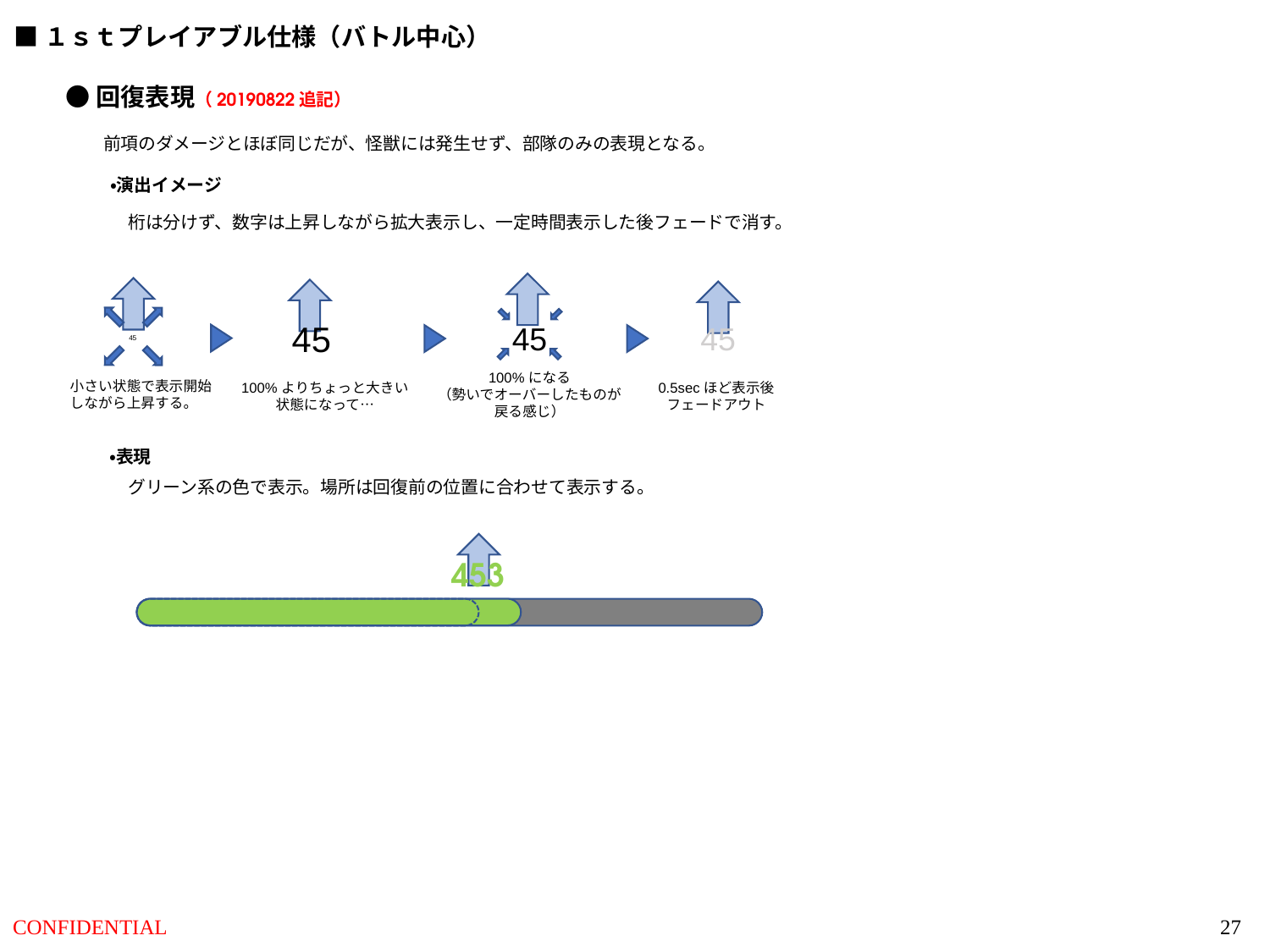

■１ｓｔプレイアブル仕様（バトル中心）
●回復表現（20190822追記）
前項のダメージとほぼ同じだが、怪獣には発生せず、部隊のみの表現となる。
・演出イメージ
桁は分けず、数字は上昇しながら拡大表示し、一定時間表示した後フェードで消す。

45
45
45
45

100%になる
（勢いでオーバーしたものが
戻る感じ）
小さい状態で表示開始
しながら上昇する。
100%よりちょっと大きい
状態になって…
0.5secほど表示後
フェードアウト
・表現
グリーン系の色で表示。場所は回復前の位置に合わせて表示する。

453

27
CONFIDENTIAL